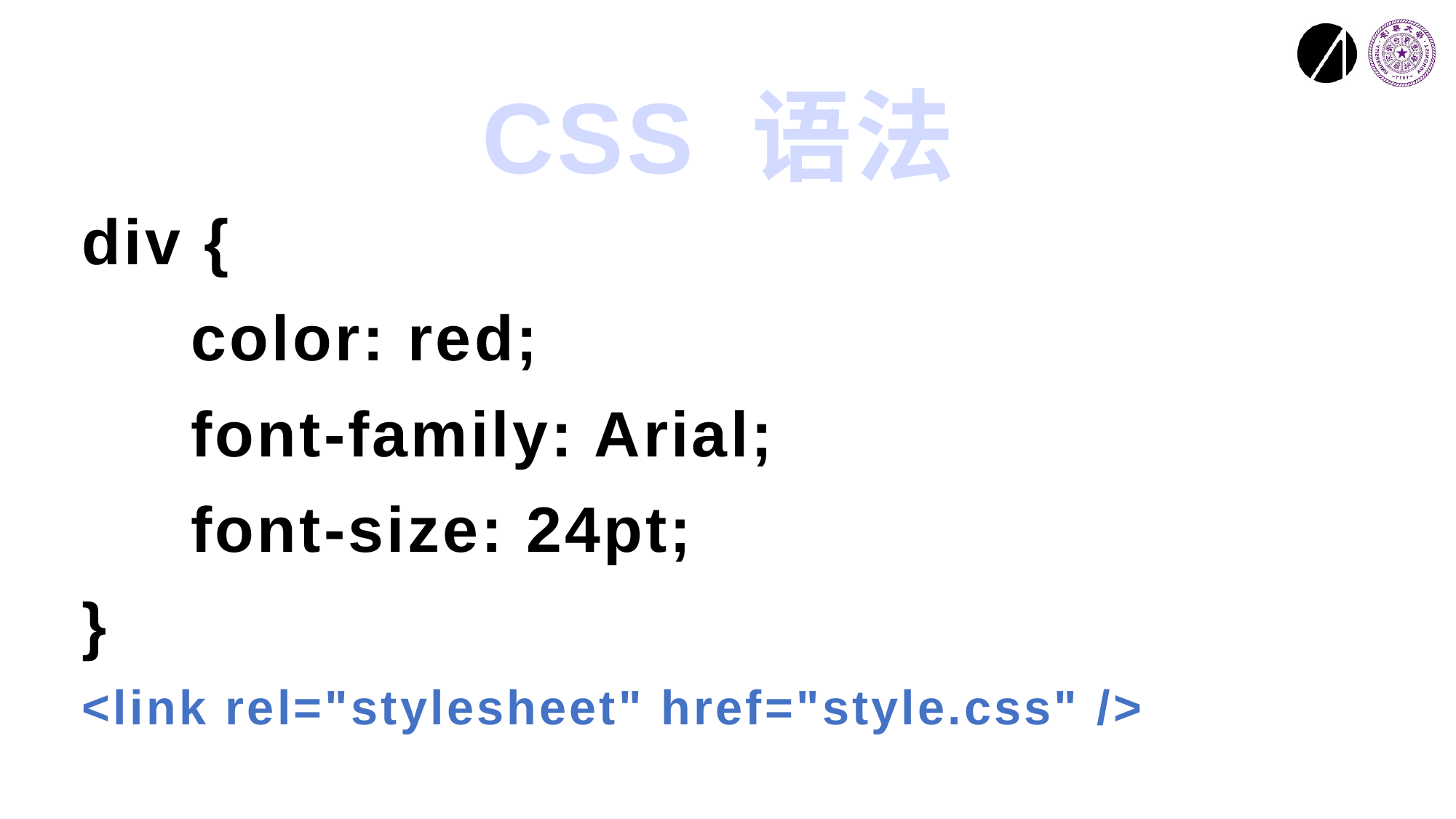

# CSS 语法
div {
	color: red;
	font-family: Arial;
	font-size: 24pt;
}
<link rel="stylesheet" href="style.css" />